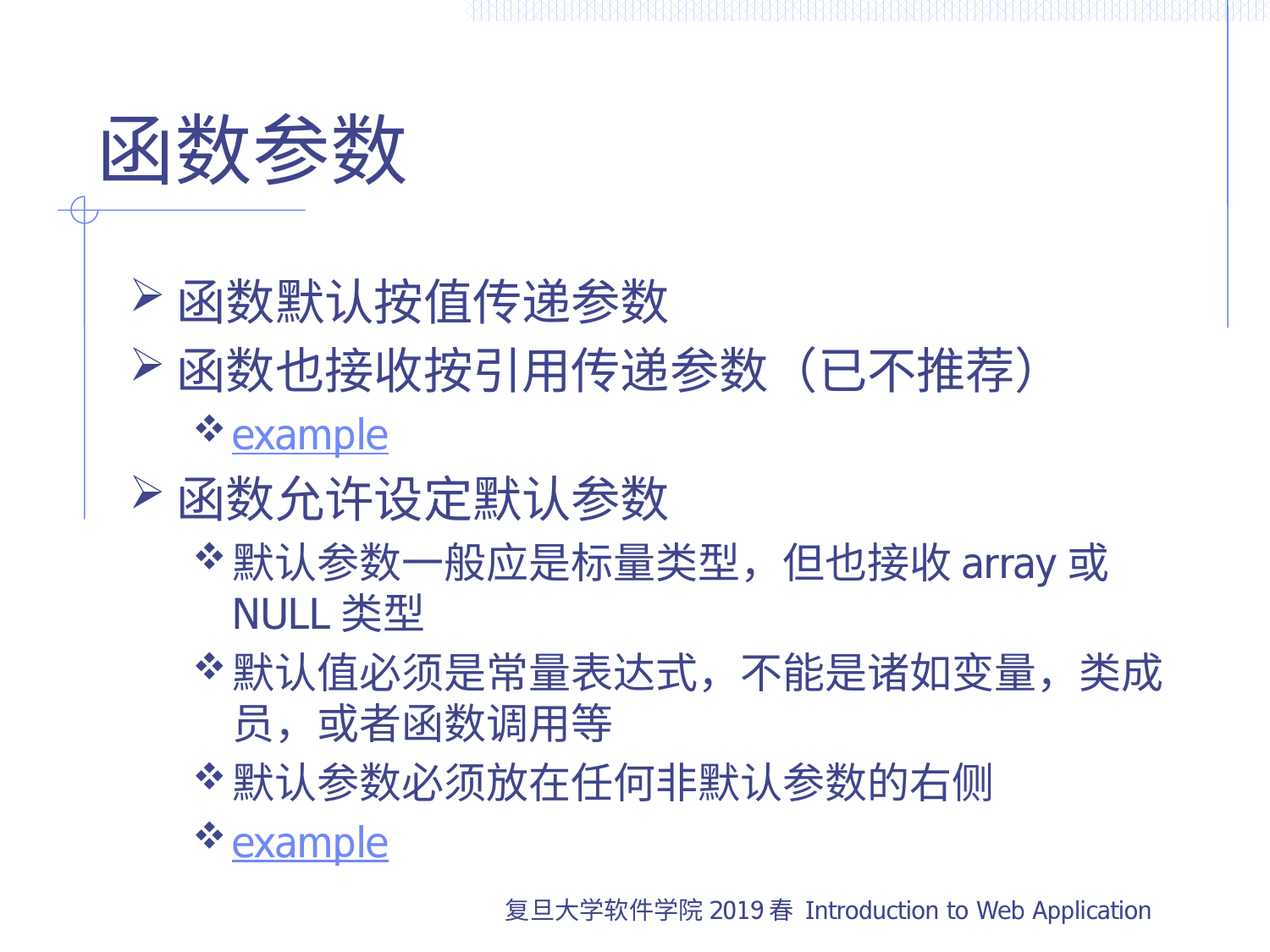

# 函数参数
函数默认按值传递参数
函数也接收按引用传递参数（已不推荐）
example
函数允许设定默认参数
默认参数一般应是标量类型，但也接收array或NULL类型
默认值必须是常量表达式，不能是诸如变量，类成员，或者函数调用等
默认参数必须放在任何非默认参数的右侧
example